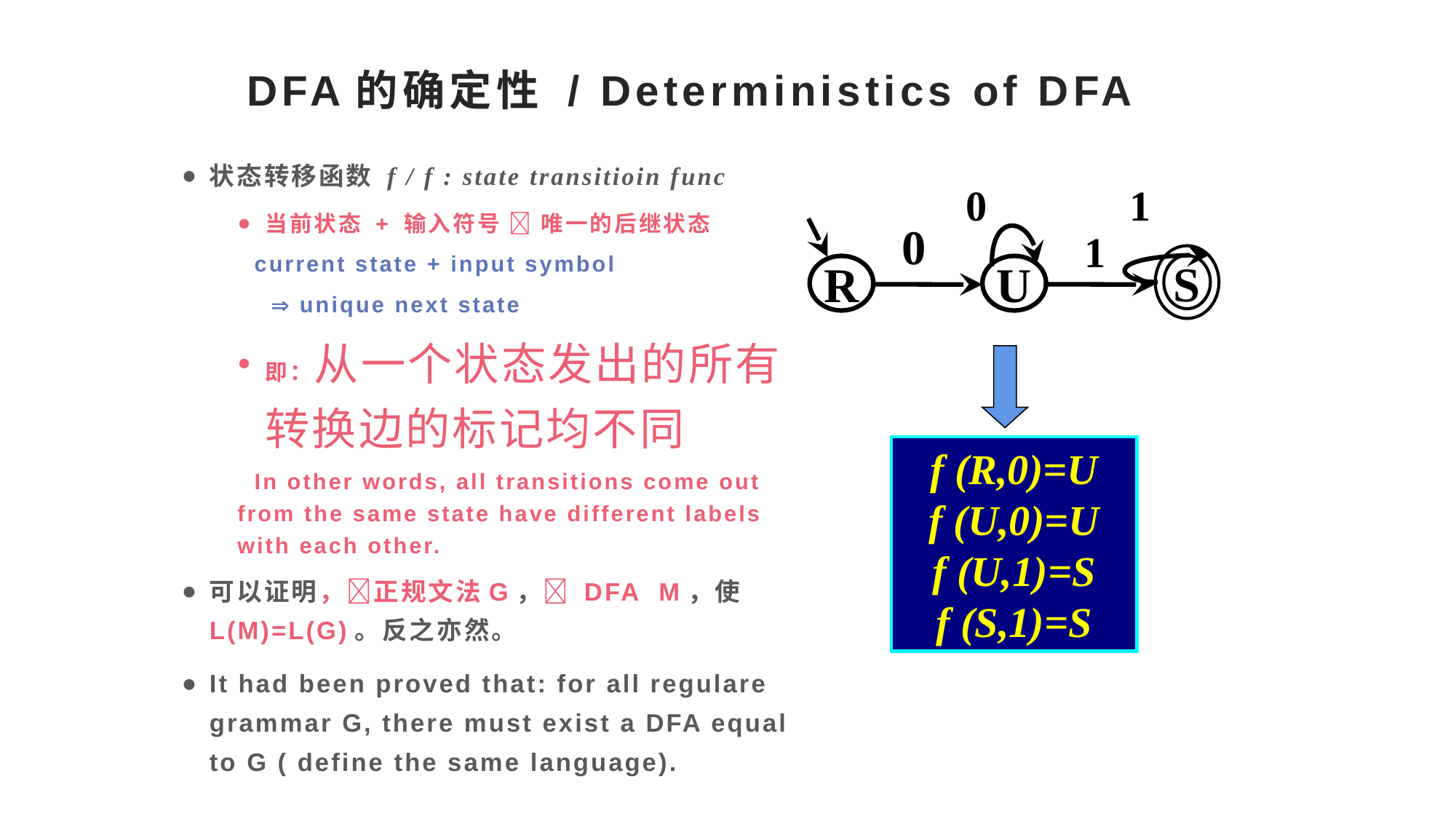

# DFA的确定性 / Deterministics of DFA
状态转移函数 f / f : state transitioin func
当前状态 + 输入符号 ⇒ 唯一的后继状态
  current state + input symbol
    ⇒ unique next state
即：从一个状态发出的所有转换边的标记均不同
  In other words, all transitions come out from the same state have different labels with each other.
可以证明，∀正规文法G，∃ DFA  M，使L(M)=L(G)。反之亦然。
It had been proved that: for all regulare grammar G, there must exist a DFA equal to G ( define the same language).
0
1
0
1

S
R
U

f (R,0)=U
f (U,0)=U
f (U,1)=S
f (S,1)=S
26